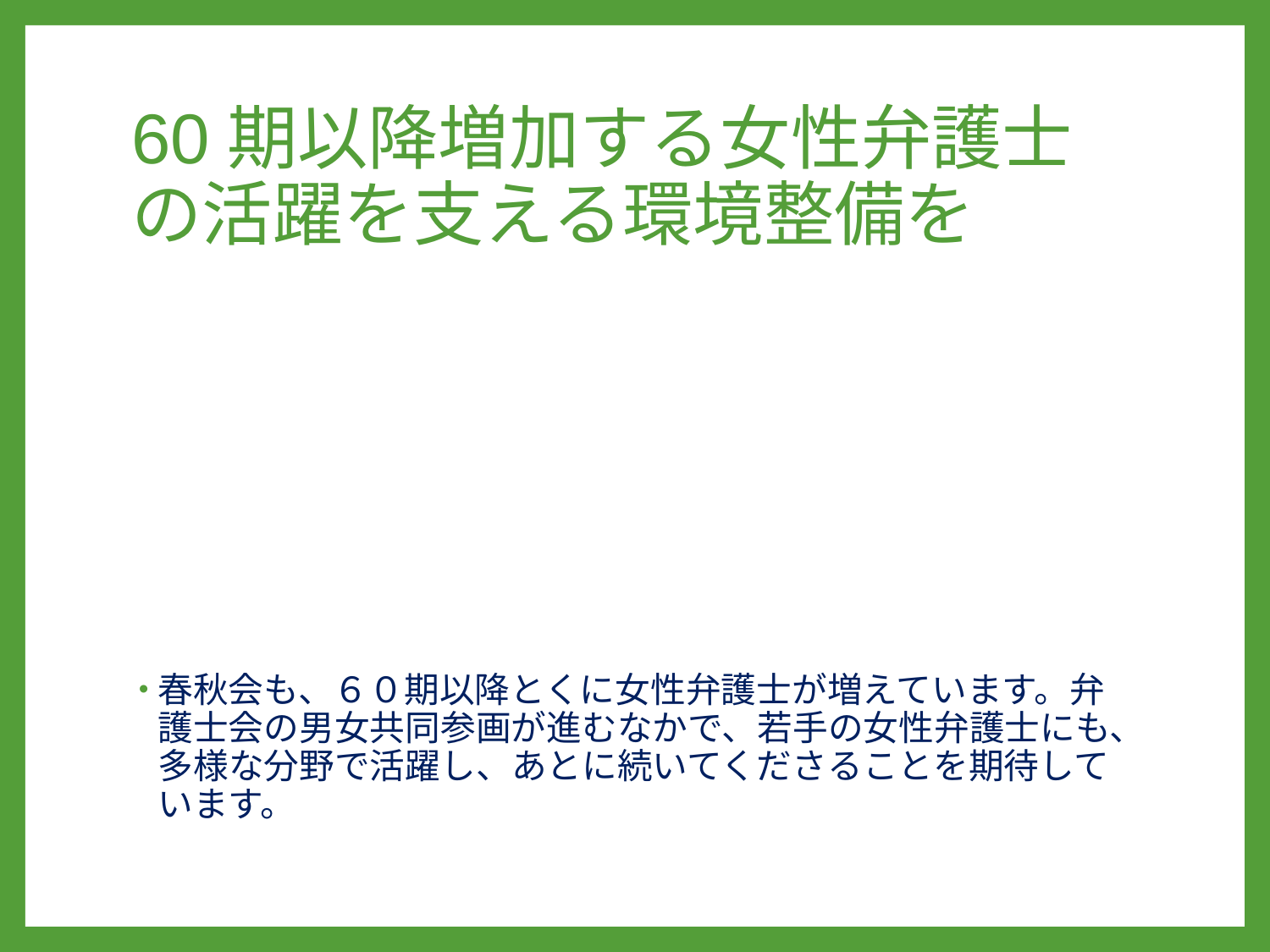

# 60期以降増加する女性弁護士の活躍を支える環境整備を
春秋会も、６０期以降とくに女性弁護士が増えています。弁護士会の男女共同参画が進むなかで、若手の女性弁護士にも、多様な分野で活躍し、あとに続いてくださることを期待しています。